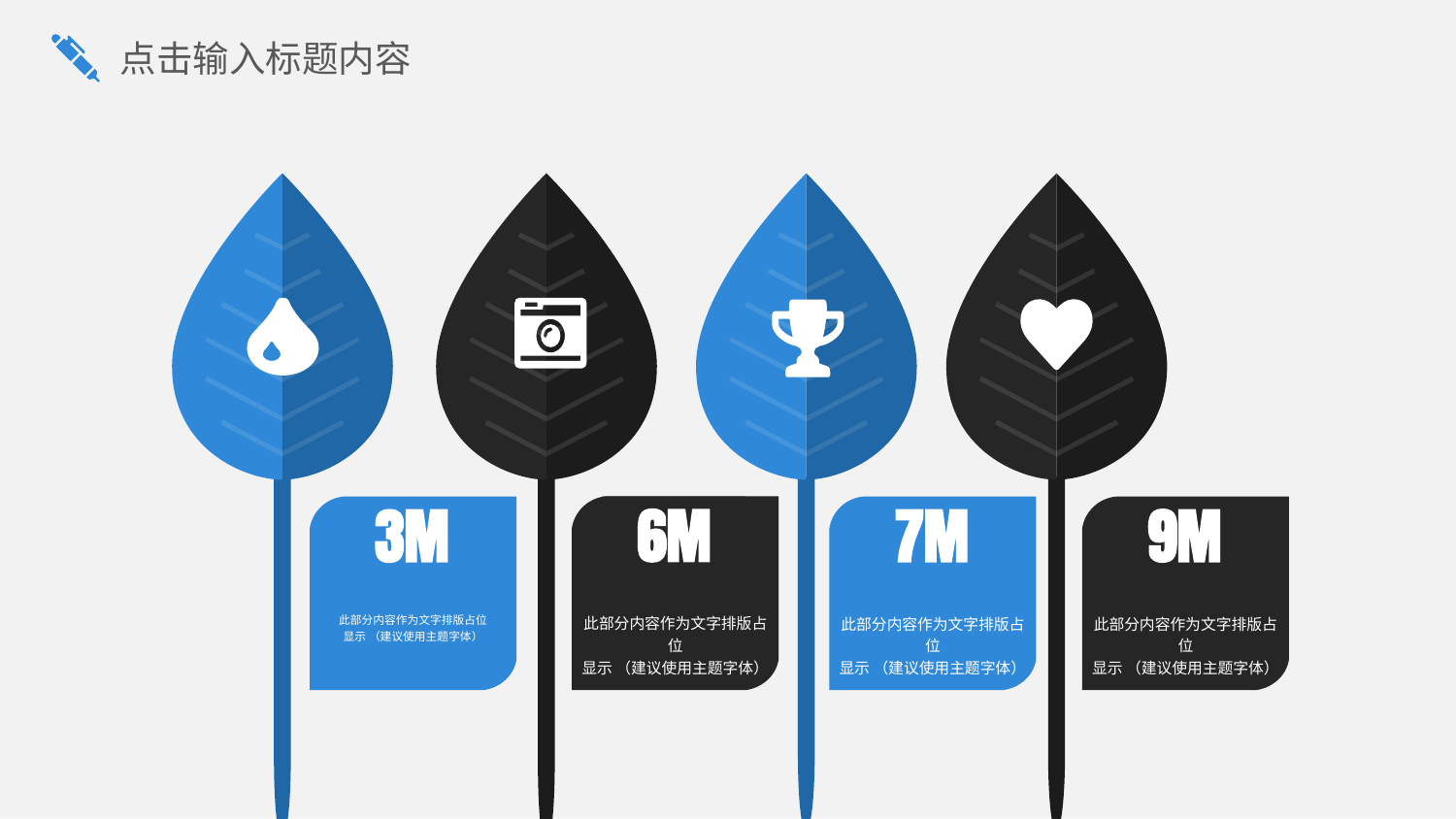

点击输入标题内容

此部分内容作为文字排版占位
显示 （建议使用主题字体）
此部分内容作为文字排版占位
显示 （建议使用主题字体）
此部分内容作为文字排版占位
显示 （建议使用主题字体）
此部分内容作为文字排版占位
显示 （建议使用主题字体）
6M
3M
7M
9M